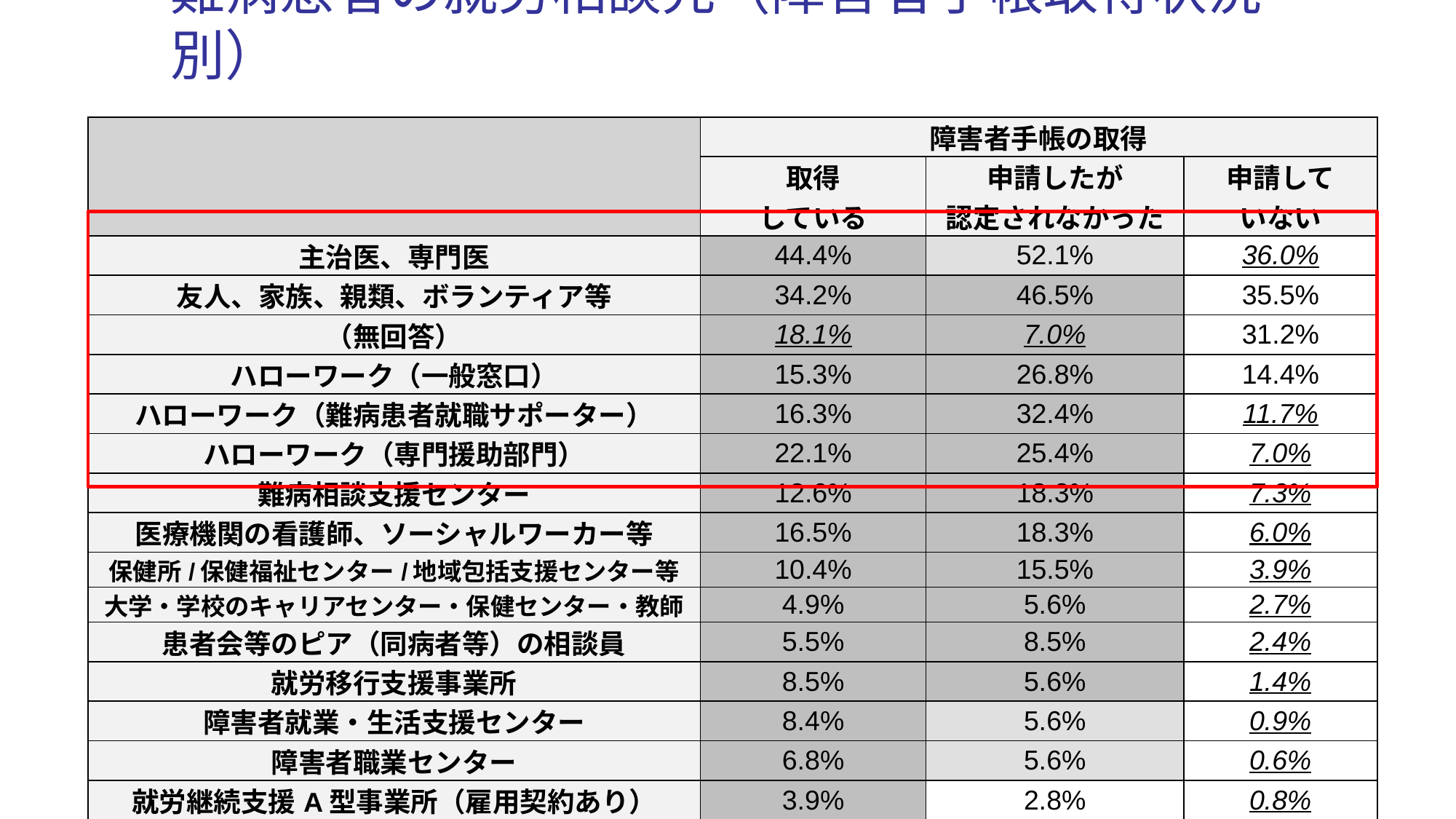

# 難病患者の就労相談先（障害者手帳取得状況別）
|  | 障害者手帳の取得 |  |  |
| --- | --- | --- | --- |
|  | 取得 している | 申請したが 認定されなかった | 申請して いない |
| 主治医、専門医 | 44.4% | 52.1% | 36.0% |
| 友人、家族、親類、ボランティア等 | 34.2% | 46.5% | 35.5% |
| （無回答） | 18.1% | 7.0% | 31.2% |
| ハローワーク（一般窓口） | 15.3% | 26.8% | 14.4% |
| ハローワーク（難病患者就職サポーター） | 16.3% | 32.4% | 11.7% |
| ハローワーク（専門援助部門） | 22.1% | 25.4% | 7.0% |
| 難病相談支援センター | 12.6% | 18.3% | 7.3% |
| 医療機関の看護師、ソーシャルワーカー等 | 16.5% | 18.3% | 6.0% |
| 保健所/保健福祉センター/地域包括支援センター等 | 10.4% | 15.5% | 3.9% |
| 大学・学校のキャリアセンター・保健センター・教師 | 4.9% | 5.6% | 2.7% |
| 患者会等のピア（同病者等）の相談員 | 5.5% | 8.5% | 2.4% |
| 就労移行支援事業所 | 8.5% | 5.6% | 1.4% |
| 障害者就業・生活支援センター | 8.4% | 5.6% | 0.9% |
| 障害者職業センター | 6.8% | 5.6% | 0.6% |
| 就労継続支援A型事業所（雇用契約あり） | 3.9% | 2.8% | 0.8% |
| 就労継続支援B型事業所 | 4.0% | 1.4% | 0.4% |
| 産業保健総合支援センターの両立支援促進員 | 0.5% | 0.0% | 0.1% |